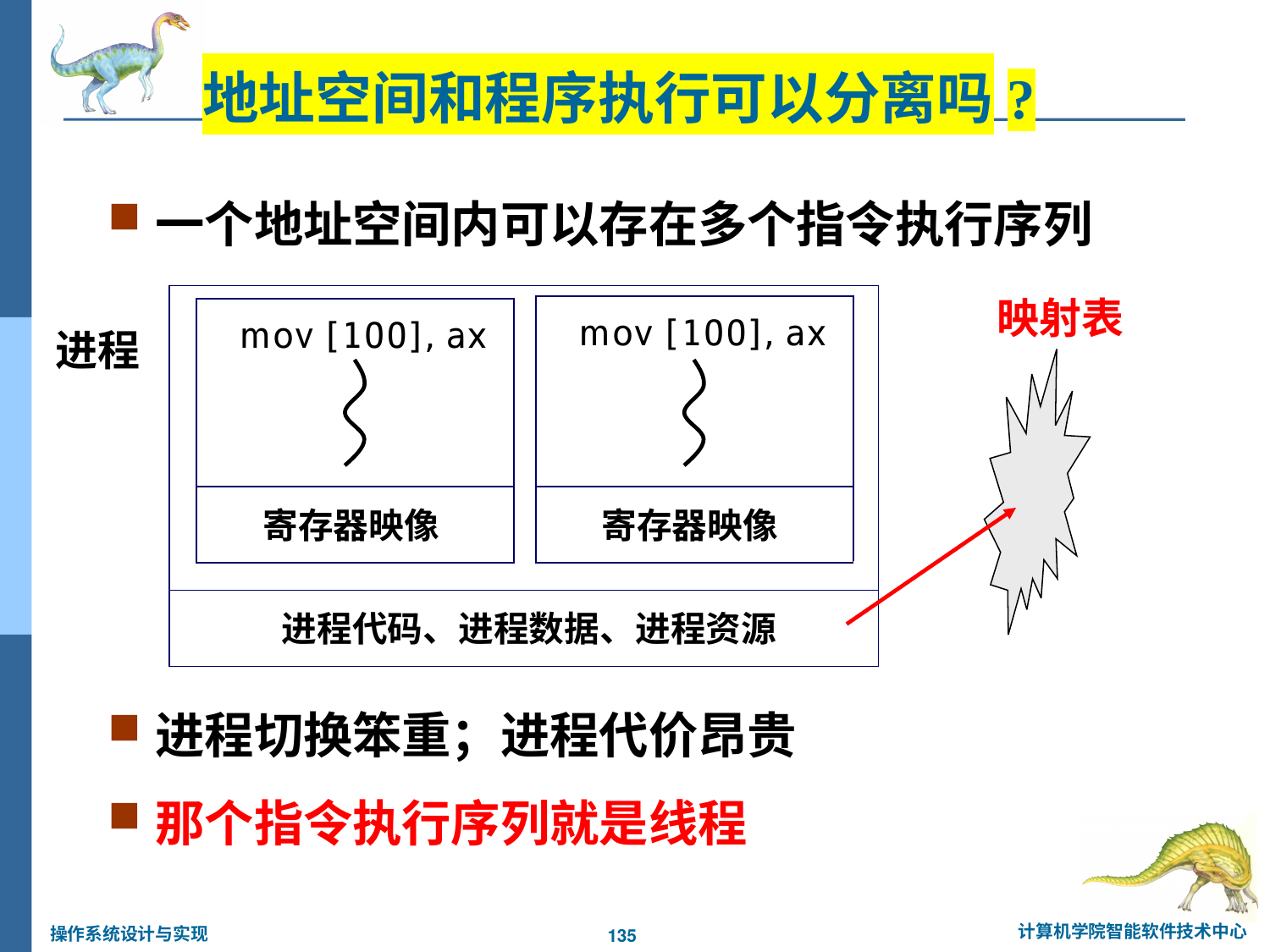

# 地址空间和程序执行可以分离吗?
一个地址空间内可以存在多个指令执行序列

映射表

   mov [100], ax
   mov [100], ax
进程

   寄存器映像
   寄存器映像

进程代码、进程数据、进程资源
进程切换笨重；进程代价昂贵
那个指令执行序列就是线程